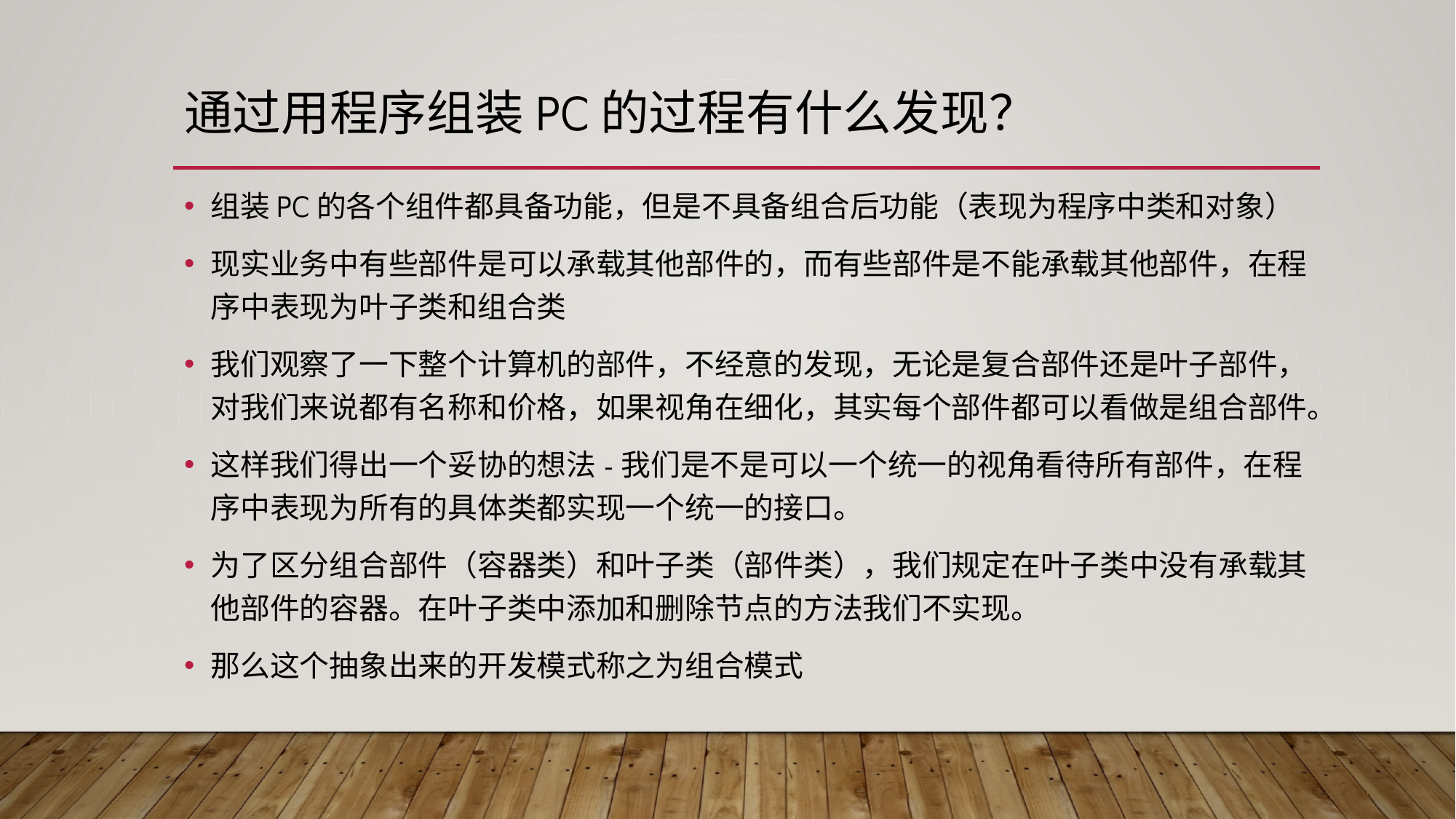

# 通过用程序组装PC的过程有什么发现？
组装PC的各个组件都具备功能，但是不具备组合后功能（表现为程序中类和对象）
现实业务中有些部件是可以承载其他部件的，而有些部件是不能承载其他部件，在程序中表现为叶子类和组合类
我们观察了一下整个计算机的部件，不经意的发现，无论是复合部件还是叶子部件，对我们来说都有名称和价格，如果视角在细化，其实每个部件都可以看做是组合部件。
这样我们得出一个妥协的想法-我们是不是可以一个统一的视角看待所有部件，在程序中表现为所有的具体类都实现一个统一的接口。
为了区分组合部件（容器类）和叶子类（部件类），我们规定在叶子类中没有承载其他部件的容器。在叶子类中添加和删除节点的方法我们不实现。
那么这个抽象出来的开发模式称之为组合模式